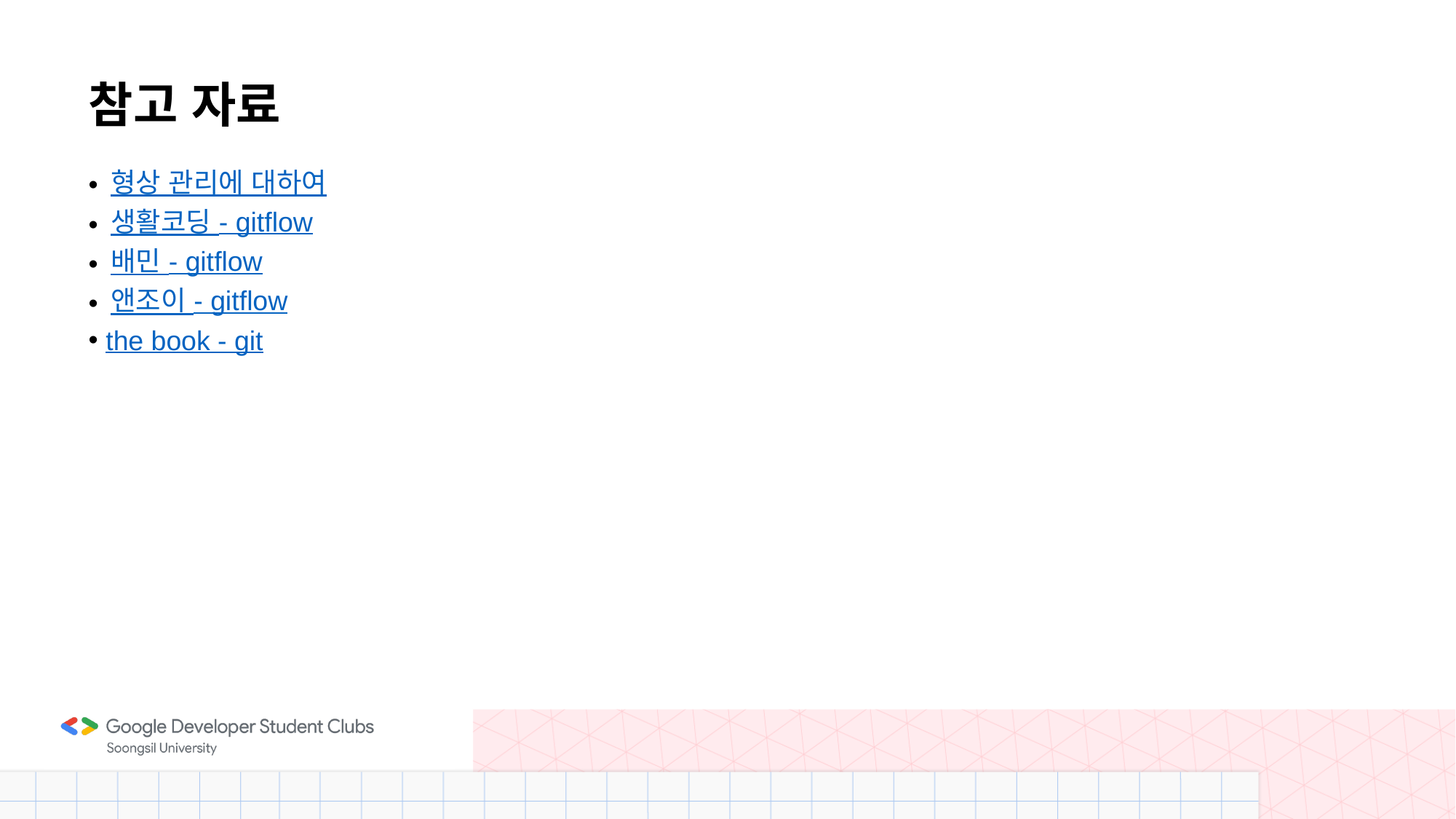

참고 자료

 형상 관리에 대하여
 생활코딩 - gitflow
 배민 - gitflow
 앤조이 - gitflow
 the book - git